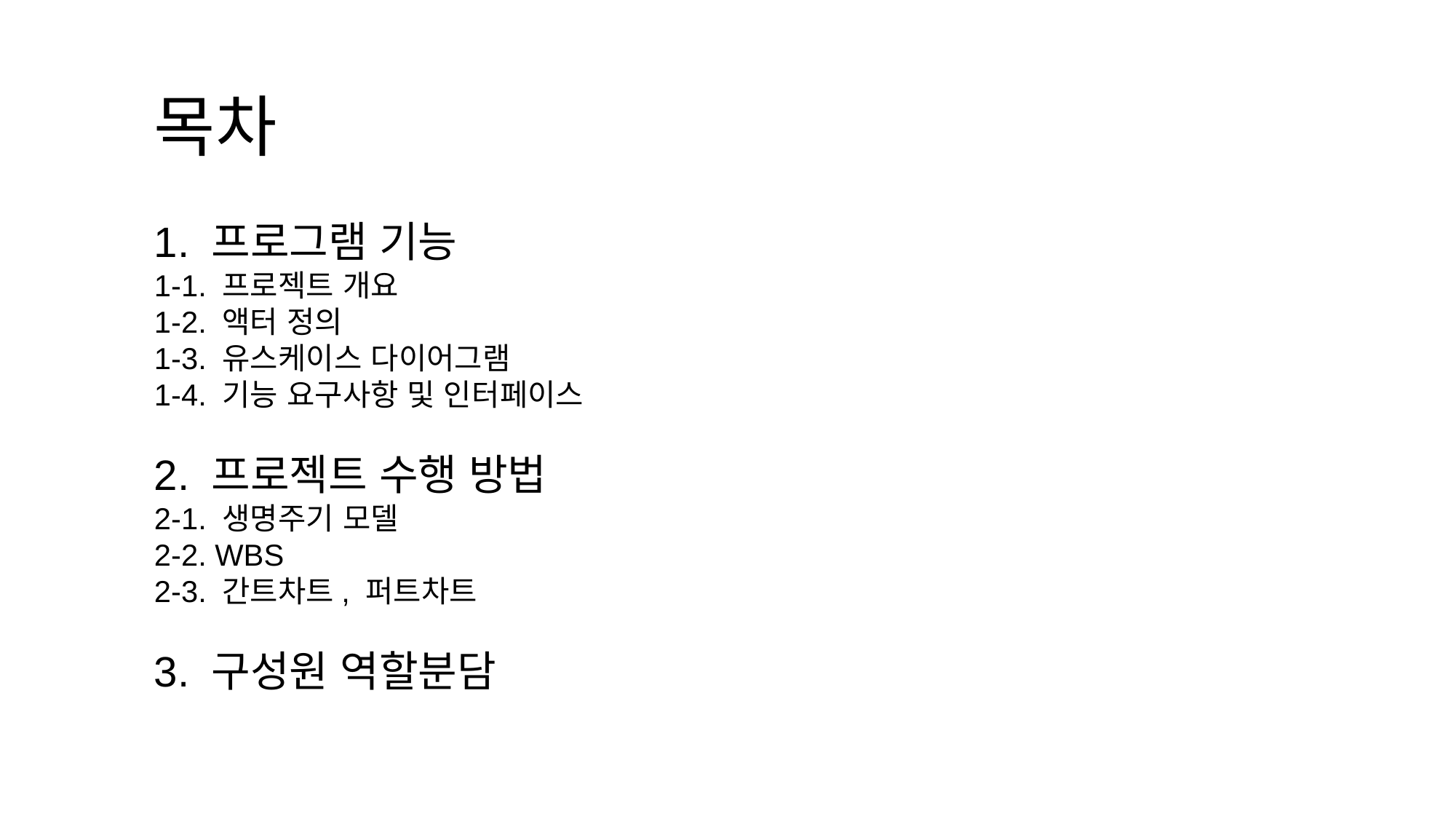

목차

1. 프로그램 기능
1-1. 프로젝트 개요
1-2. 액터 정의
1-3. 유스케이스 다이어그램
1-4. 기능 요구사항 및 인터페이스

2. 프로젝트 수행 방법
2-1. 생명주기 모델
2-2. WBS
2-3. 간트차트, 퍼트차트

3. 구성원 역할분담